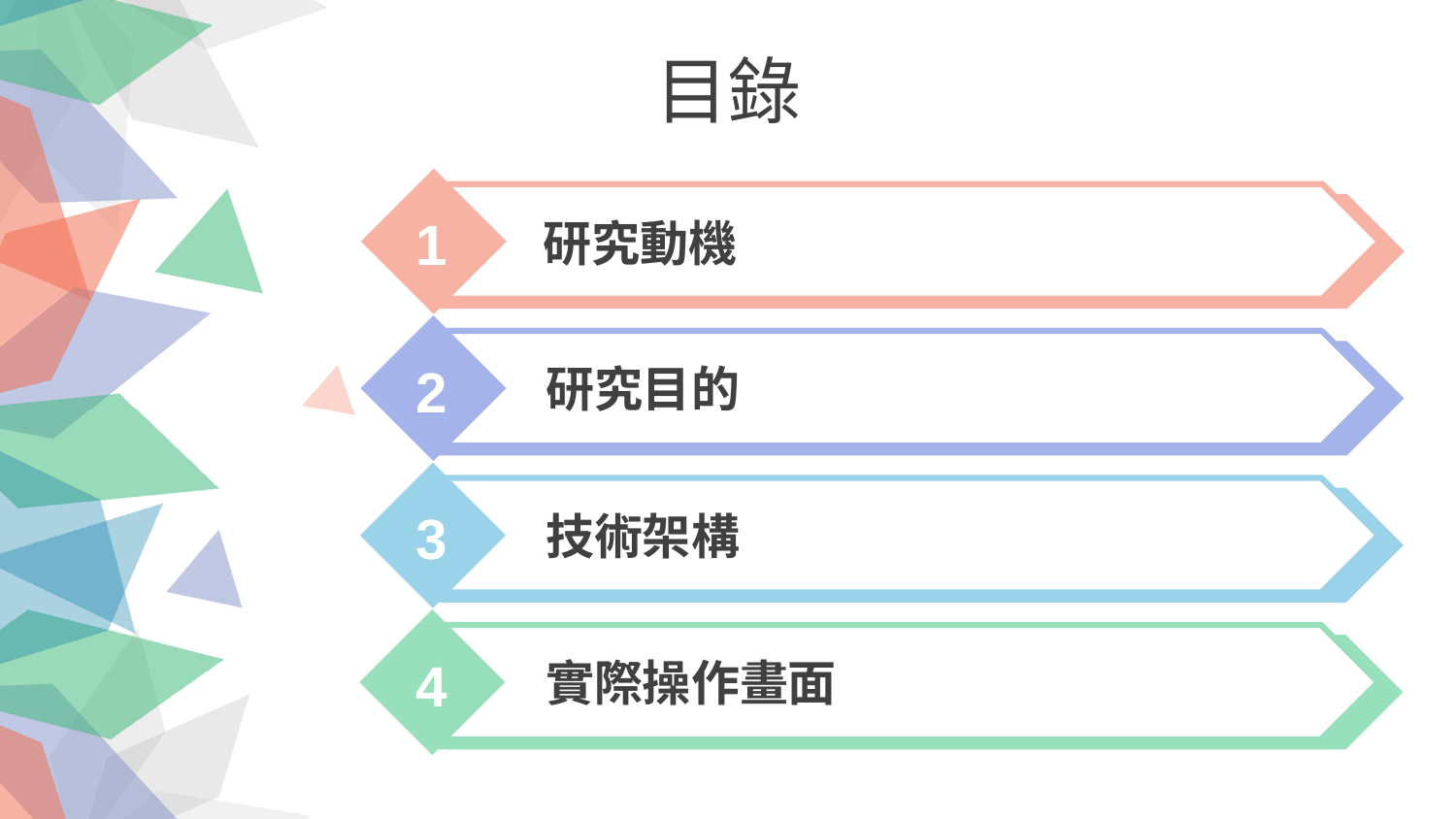

目錄

1
研究動機

2
研究目的

3
技術架構

4
實際操作畫面